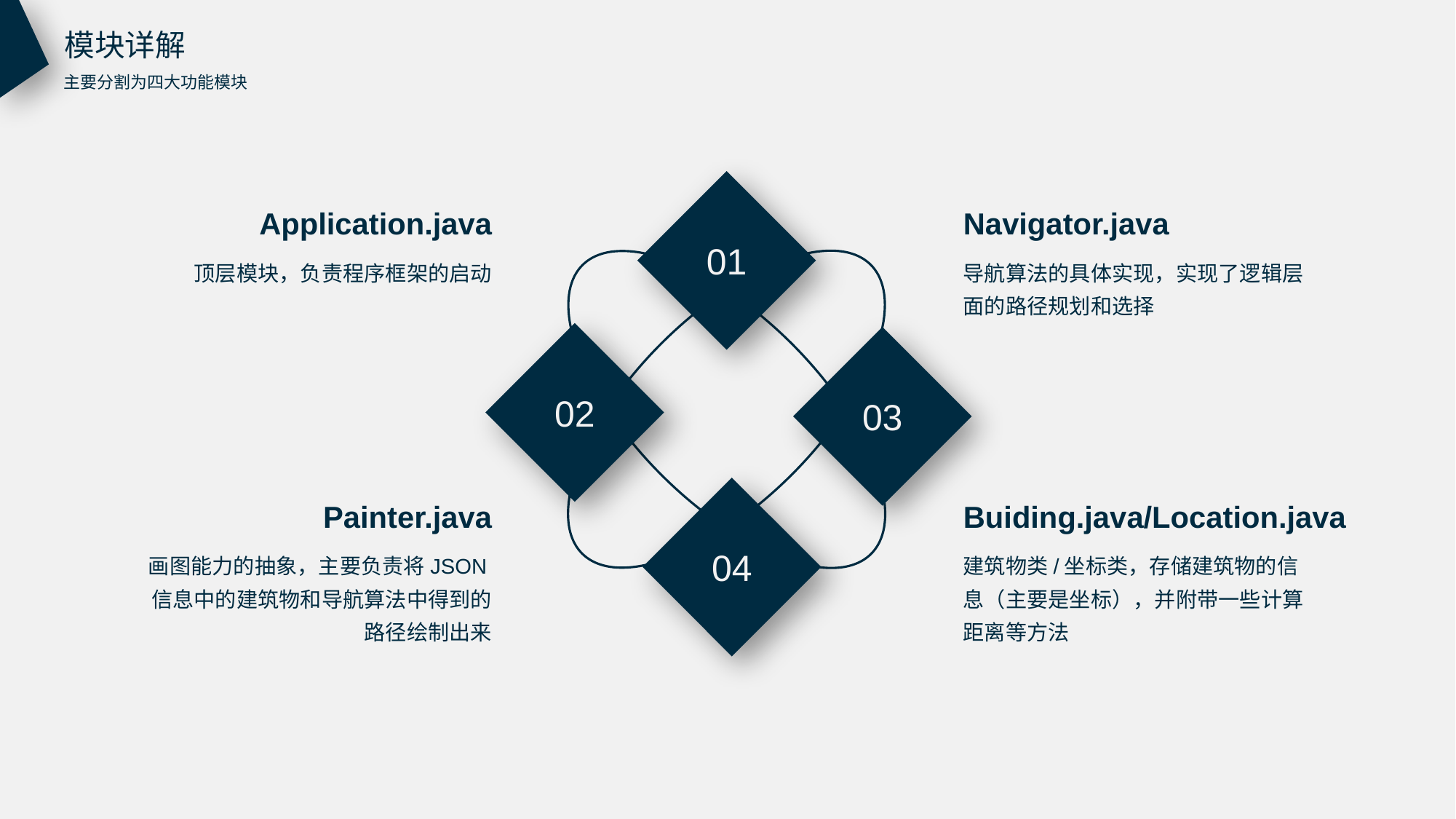

模块详解
主要分割为四大功能模块
01
Application.java
Navigator.java
顶层模块，负责程序框架的启动
导航算法的具体实现，实现了逻辑层面的路径规划和选择

02
03
04
Painter.java
Buiding.java/Location.java
画图能力的抽象，主要负责将JSON信息中的建筑物和导航算法中得到的路径绘制出来
建筑物类/坐标类，存储建筑物的信息（主要是坐标），并附带一些计算距离等方法